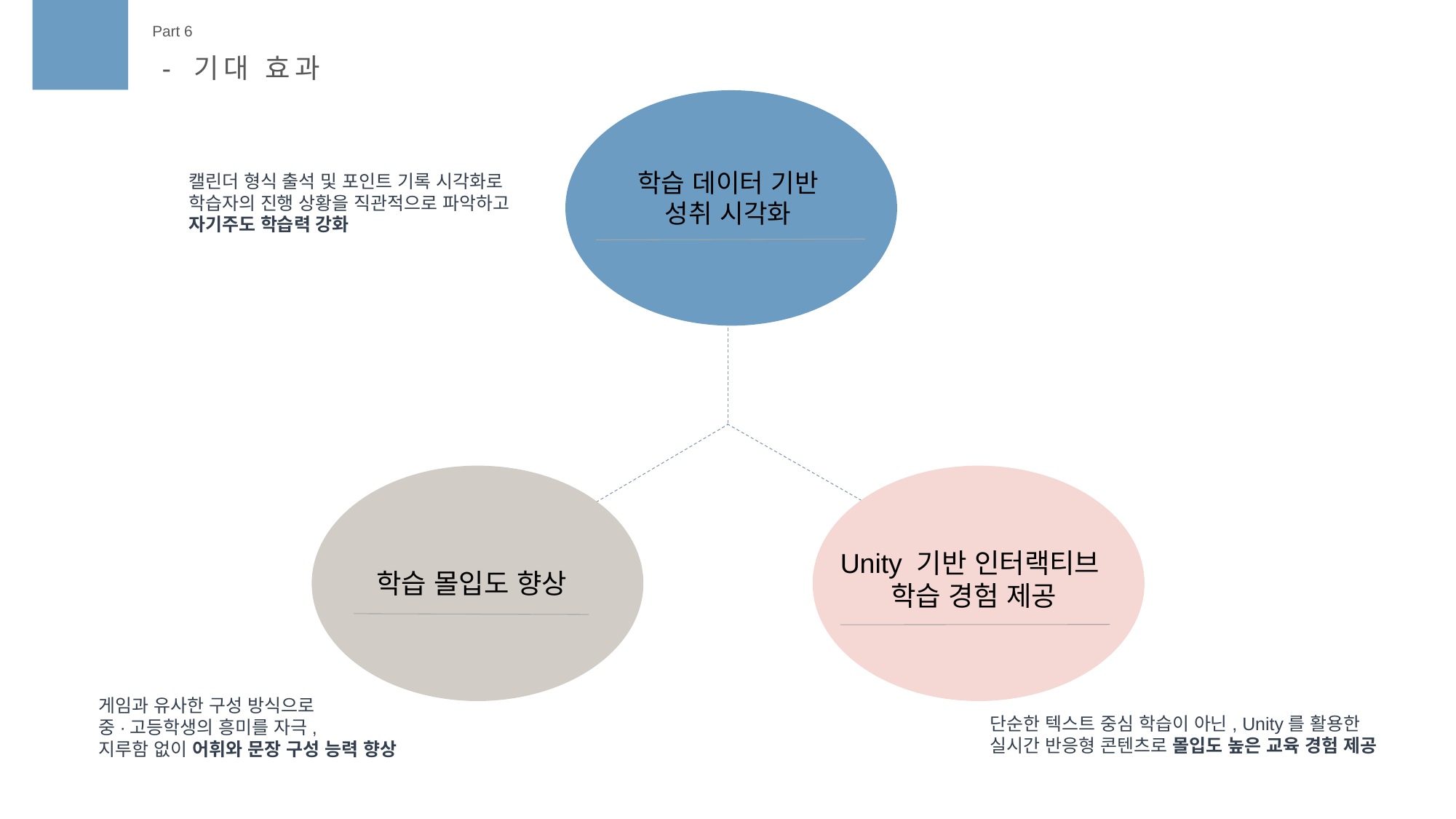

Part 6
- 기대 효과

캘린더 형식 출석 및 포인트 기록 시각화로
학습자의 진행 상황을 직관적으로 파악하고
자기주도 학습력 강화
학습 데이터 기반
성취 시각화

Unity 기반 인터랙티브
학습 경험 제공
학습 몰입도 향상
게임과 유사한 구성 방식으로
중·고등학생의 흥미를 자극,
지루함 없이 어휘와 문장 구성 능력 향상
단순한 텍스트 중심 학습이 아닌, Unity를 활용한
실시간 반응형 콘텐츠로 몰입도 높은 교육 경험 제공